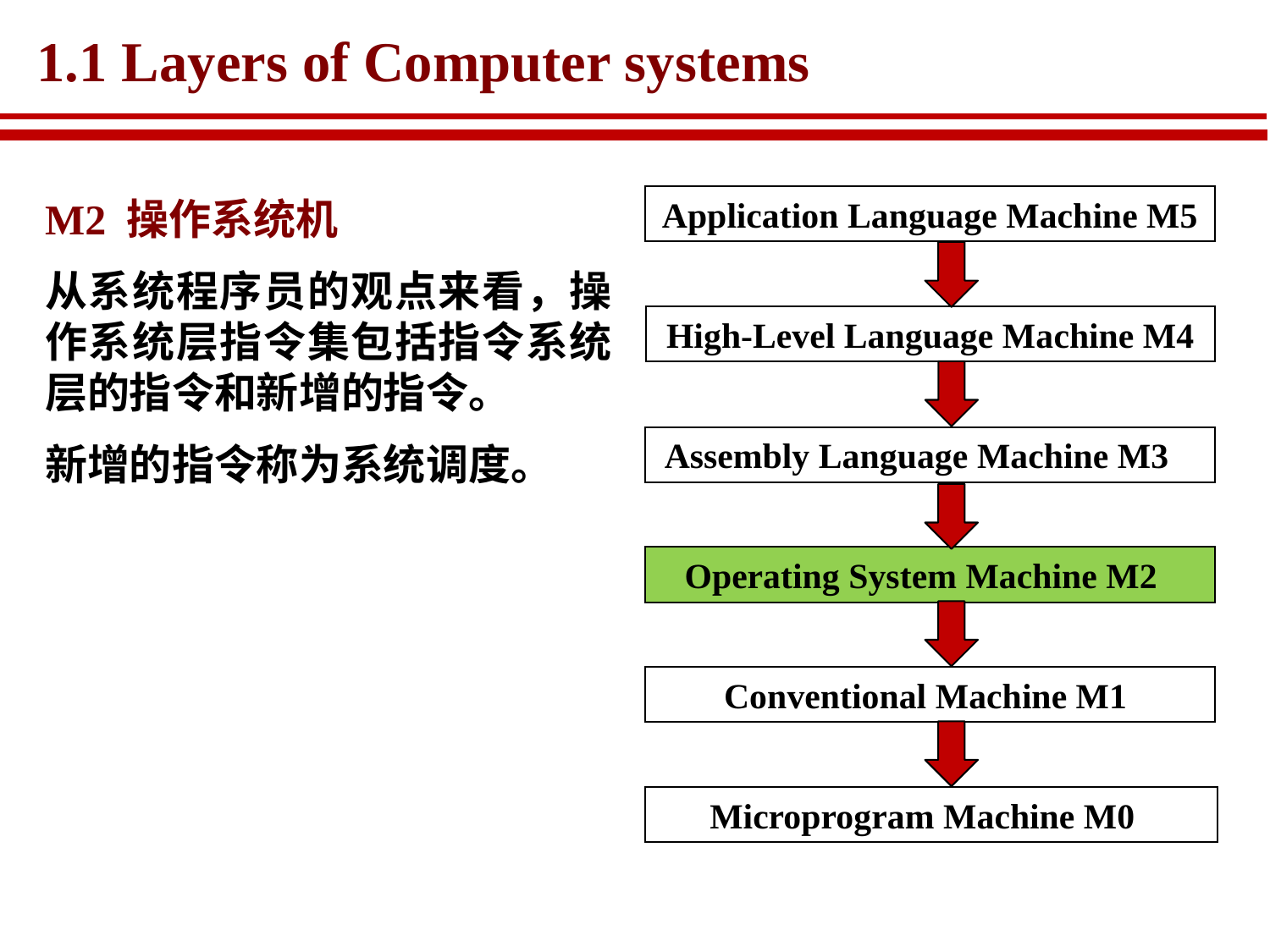

# 1.1 Layers of Computer systems
M2 操作系统机
从系统程序员的观点来看，操作系统层指令集包括指令系统层的指令和新增的指令。
新增的指令称为系统调度。
Application Language Machine M5

High-Level Language Machine M4

Assembly Language Machine M3

Operating System Machine M2

Conventional Machine M1

Microprogram Machine M0